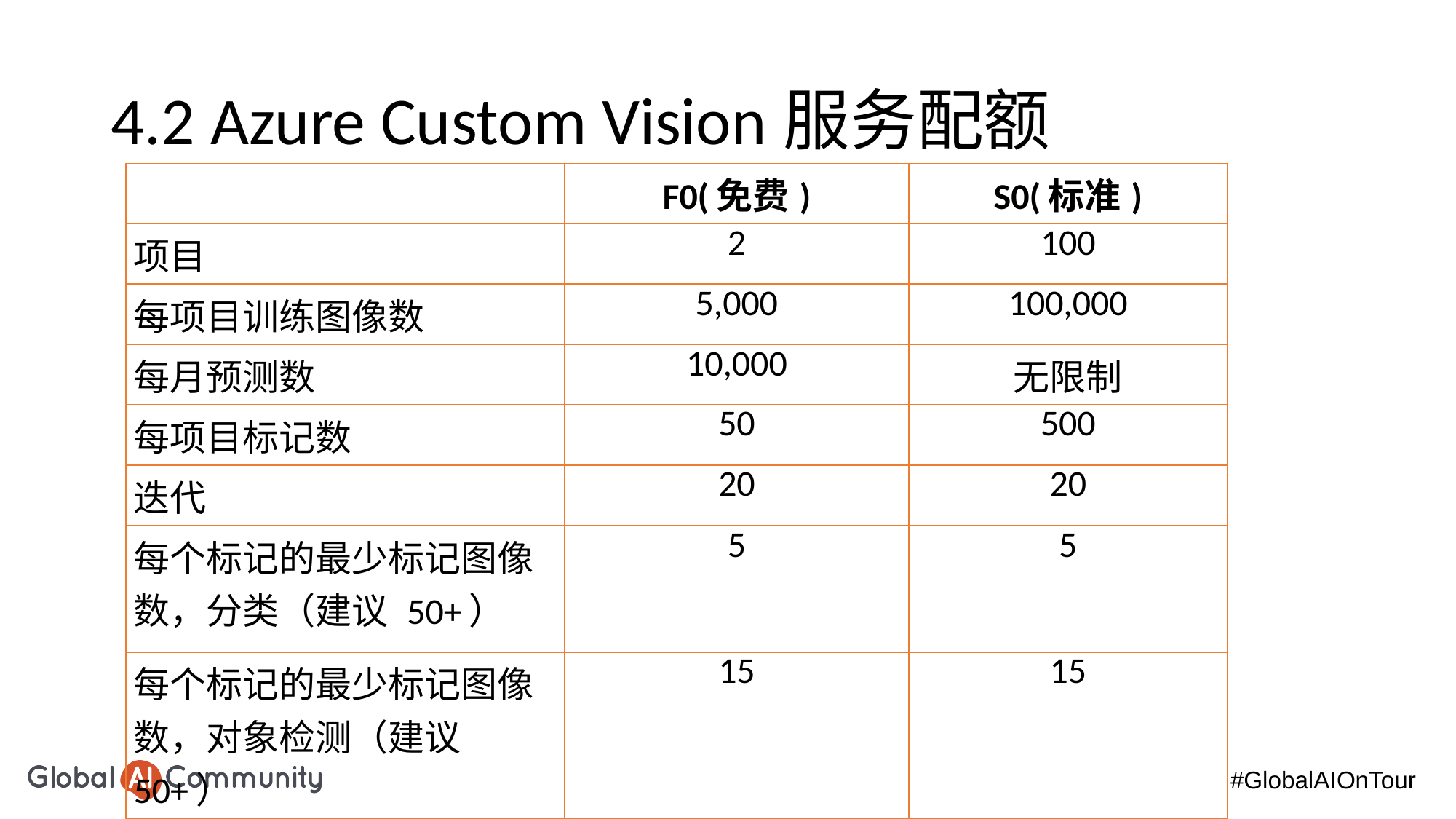

# 4.2 Azure Custom Vision服务配额
|  | F0(免费) | S0(标准) |
| --- | --- | --- |
| 项目 | 2 | 100 |
| 每项目训练图像数 | 5,000 | 100,000 |
| 每月预测数 | 10,000 | 无限制 |
| 每项目标记数 | 50 | 500 |
| 迭代 | 20 | 20 |
| 每个标记的最少标记图像数，分类（建议 50+） | 5 | 5 |
| 每个标记的最少标记图像数，对象检测（建议 50+） | 15 | 15 |